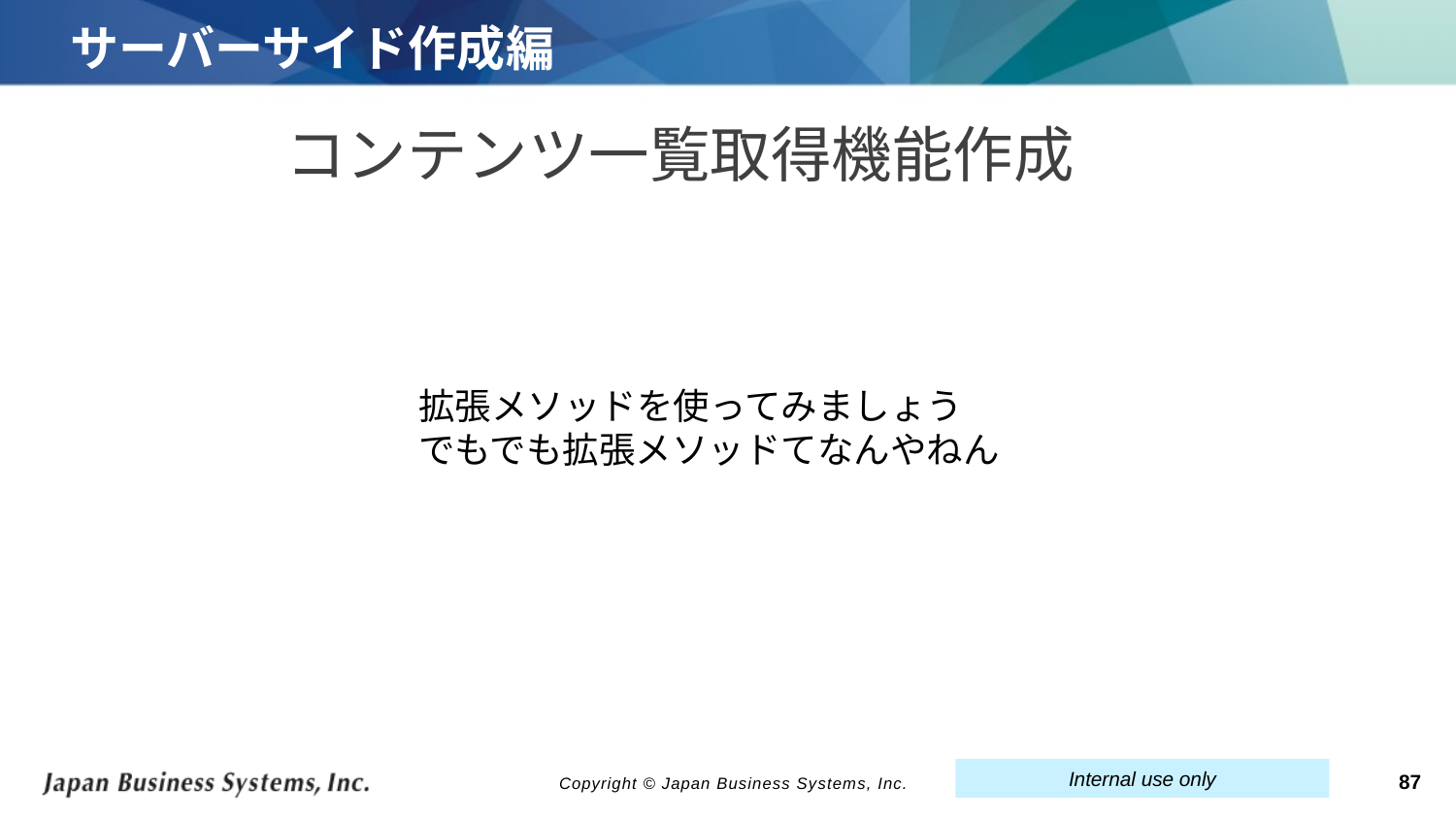

# サーバーサイド作成編
コンテンツ一覧取得機能作成
拡張メソッドを使ってみましょう
でもでも拡張メソッドてなんやねん